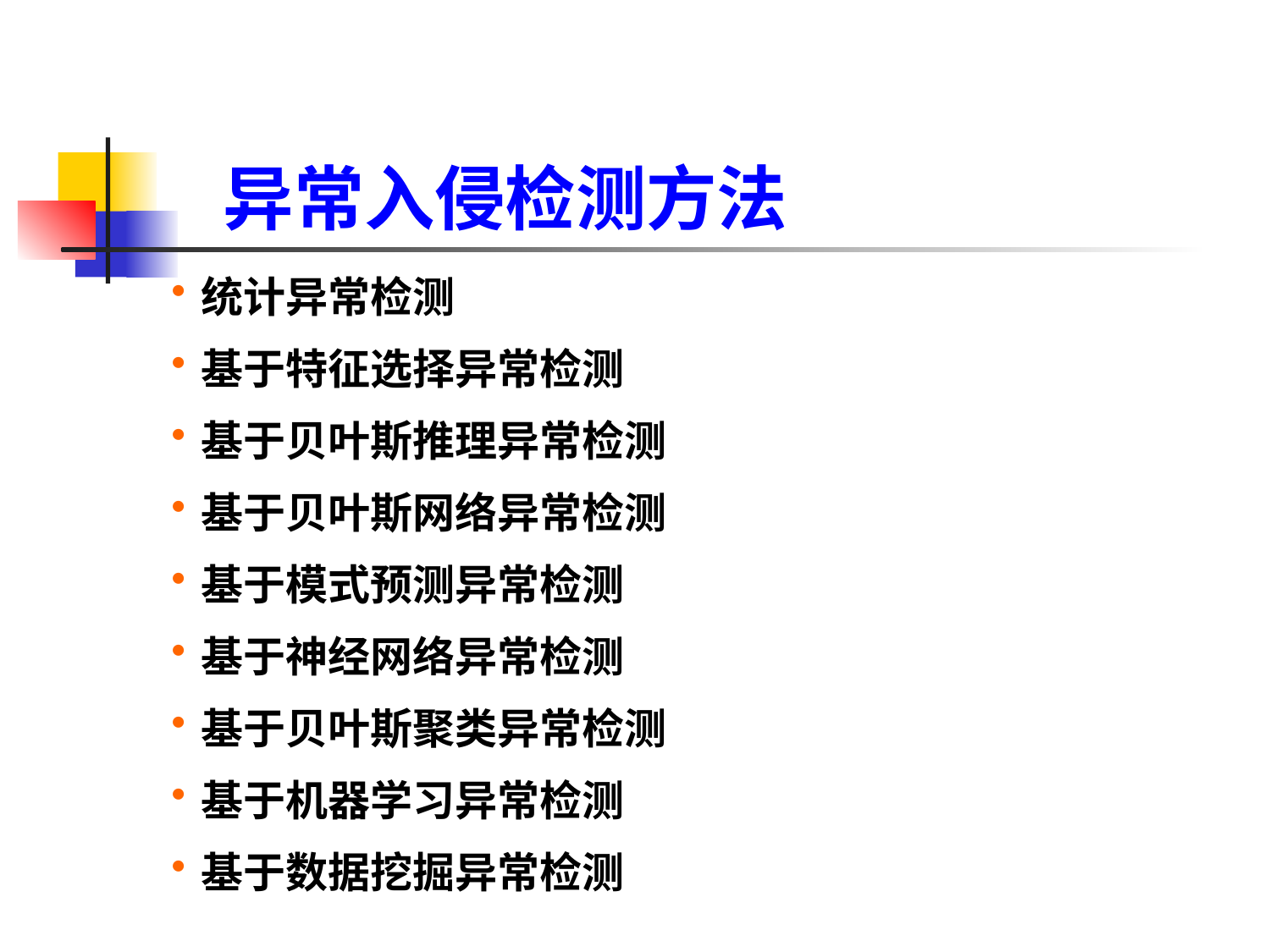

异常入侵检测方法
统计异常检测
基于特征选择异常检测
基于贝叶斯推理异常检测
基于贝叶斯网络异常检测
基于模式预测异常检测
基于神经网络异常检测
基于贝叶斯聚类异常检测
基于机器学习异常检测
基于数据挖掘异常检测